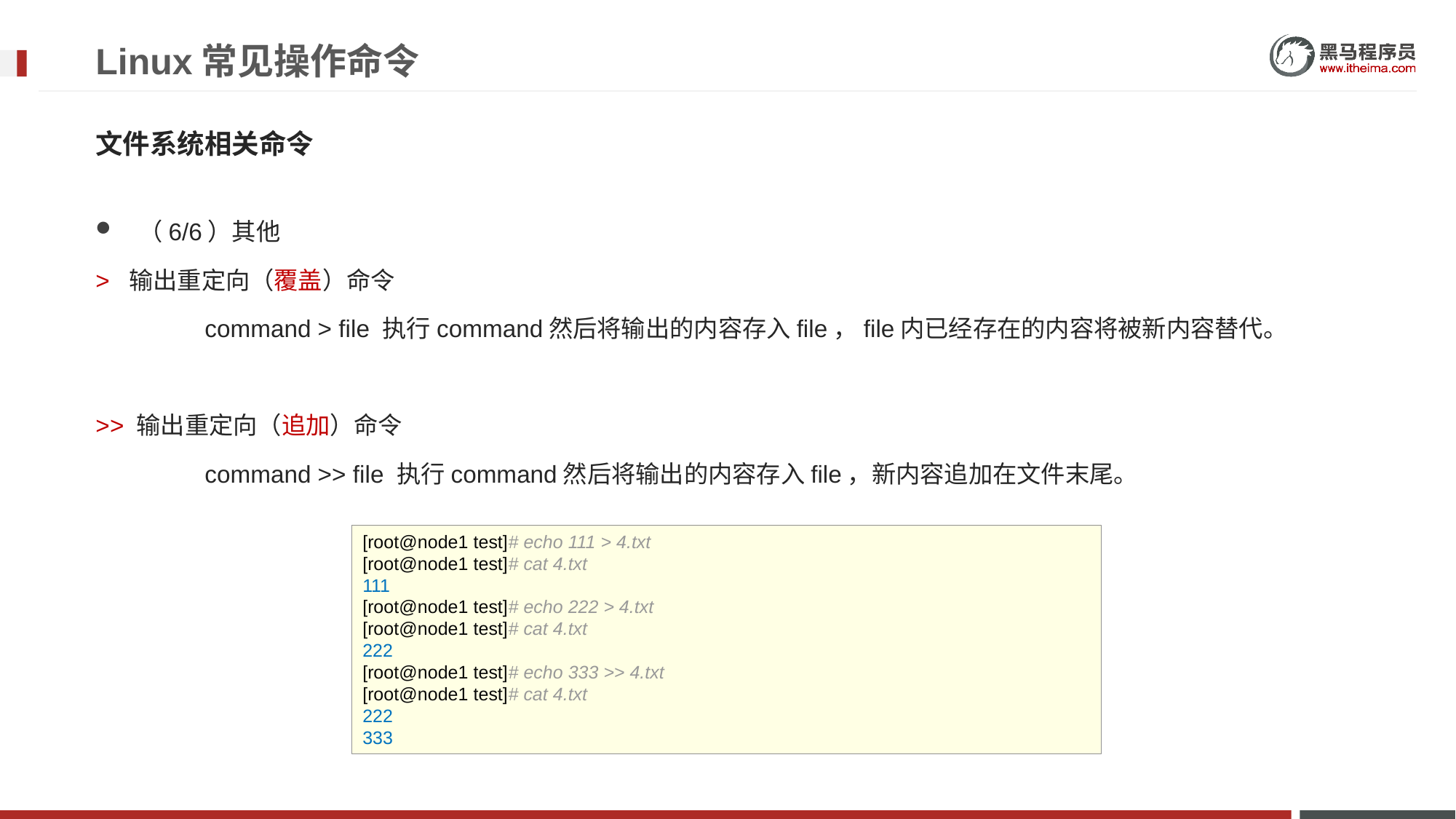

# Linux常见操作命令
文件系统相关命令
（6/6）其他
>  输出重定向（覆盖）命令
	command > file 执行command然后将输出的内容存入file，file内已经存在的内容将被新内容替代。

>> 输出重定向（追加）命令
	command >> file 执行command然后将输出的内容存入file，新内容追加在文件末尾。

[root@node1 test]# echo 111 > 4.txt
[root@node1 test]# cat 4.txt
111
[root@node1 test]# echo 222 > 4.txt
[root@node1 test]# cat 4.txt
222
[root@node1 test]# echo 333 >> 4.txt
[root@node1 test]# cat 4.txt
222
333